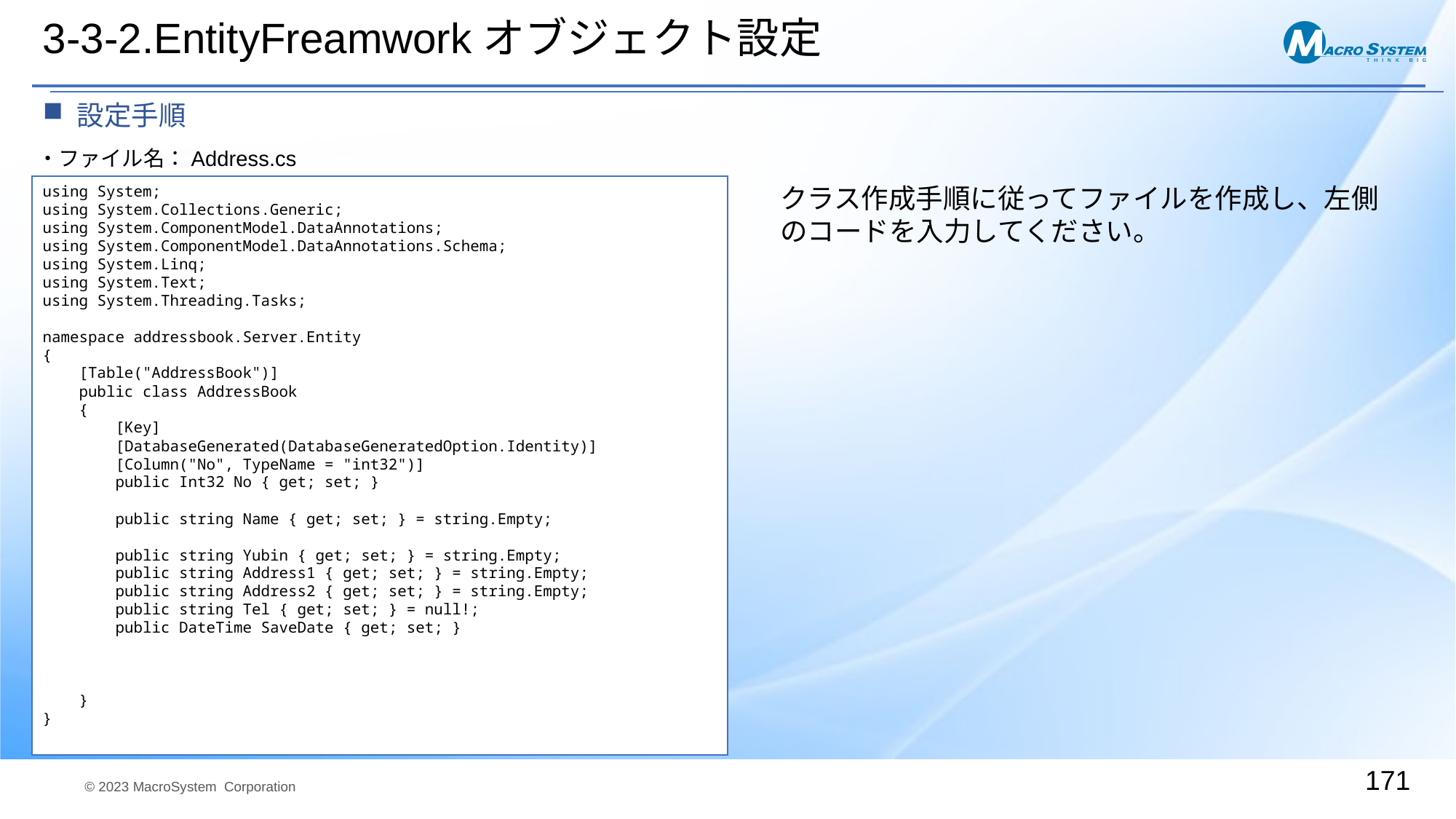

# 3-3-2.EntityFreamworkオブジェクト設定
設定手順
・ファイル名：Address.cs
using System;
using System.Collections.Generic;
using System.ComponentModel.DataAnnotations;
using System.ComponentModel.DataAnnotations.Schema;
using System.Linq;
using System.Text;
using System.Threading.Tasks;

namespace addressbook.Server.Entity
{
    [Table("AddressBook")]
    public class AddressBook
    {
        [Key]
        [DatabaseGenerated(DatabaseGeneratedOption.Identity)]
        [Column("No", TypeName = "int32")]
        public Int32 No { get; set; }

        public string Name { get; set; } = string.Empty;

        public string Yubin { get; set; } = string.Empty;
        public string Address1 { get; set; } = string.Empty;
        public string Address2 { get; set; } = string.Empty;
        public string Tel { get; set; } = null!;
        public DateTime SaveDate { get; set; }

    }
}
クラス作成手順に従ってファイルを作成し、左側のコードを入力してください。